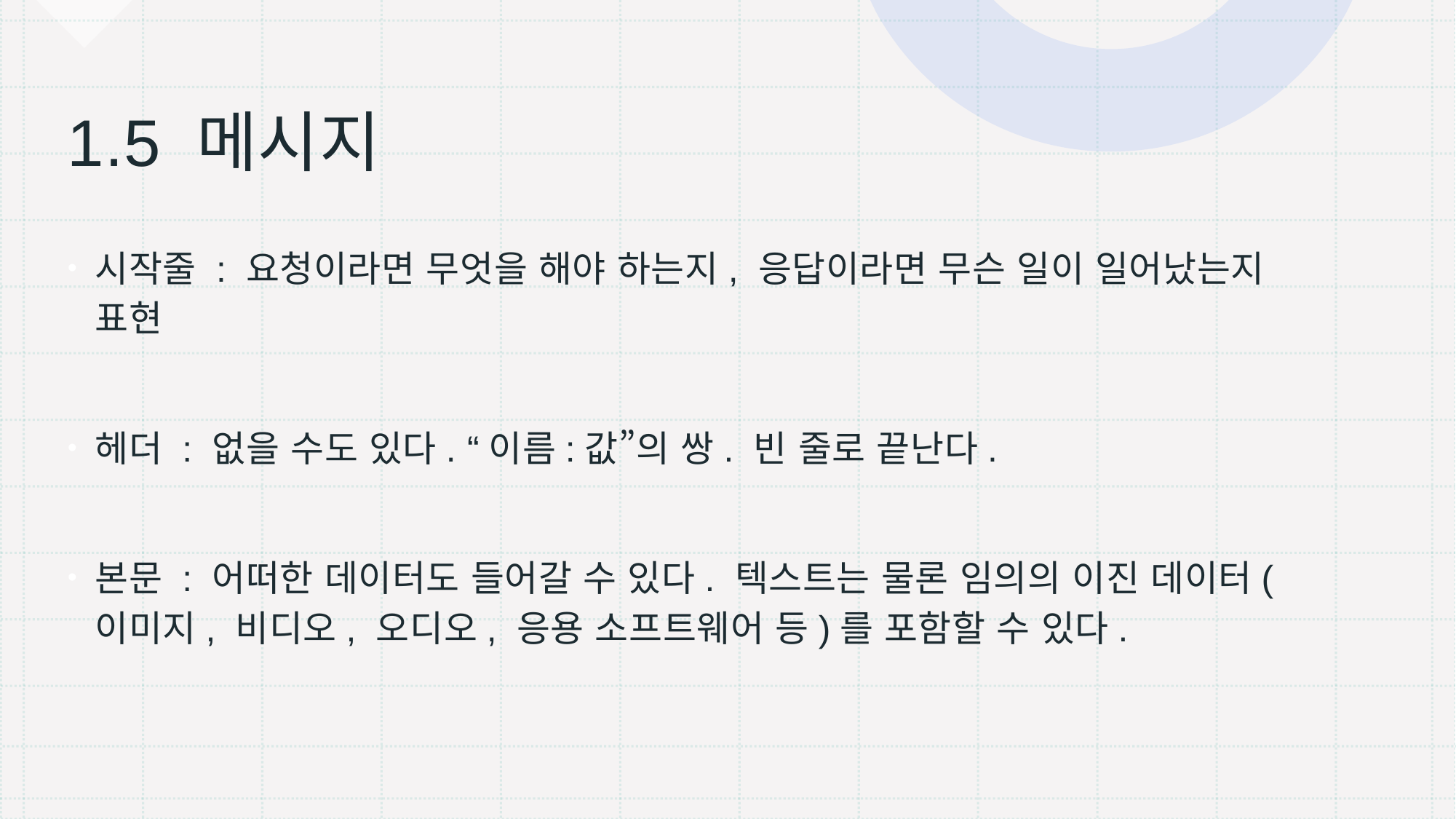

# 1.5 메시지
시작줄 : 요청이라면 무엇을 해야 하는지, 응답이라면 무슨 일이 일어났는지 표현

헤더 : 없을 수도 있다. “이름:값”의 쌍. 빈 줄로 끝난다.

본문 : 어떠한 데이터도 들어갈 수 있다. 텍스트는 물론 임의의 이진 데이터(이미지, 비디오, 오디오, 응용 소프트웨어 등)를 포함할 수 있다.